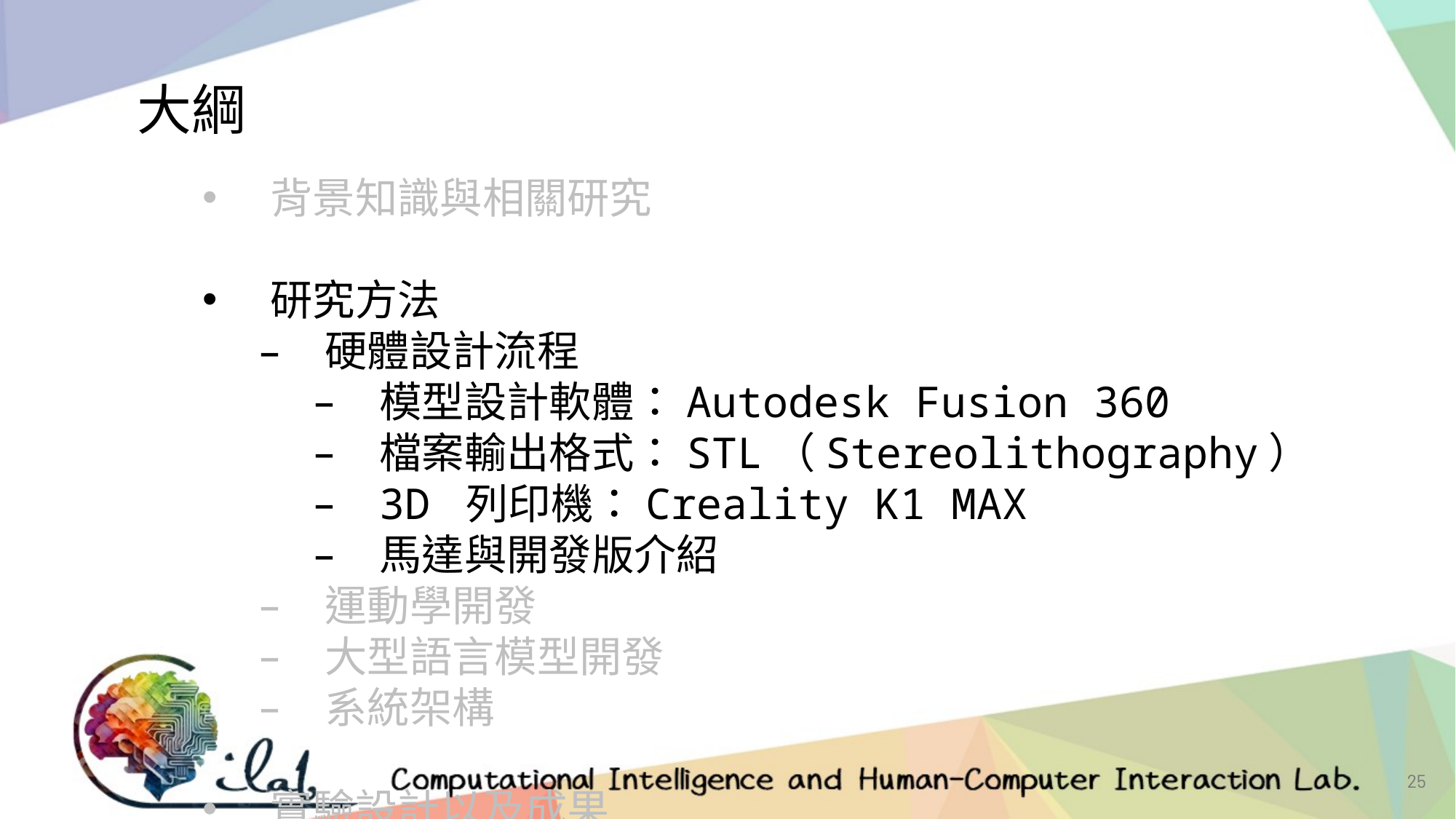

大綱
背景知識與相關研究

研究方法
硬體設計流程
模型設計軟體：Autodesk Fusion 360
檔案輸出格式：STL（Stereolithography）
3D 列印機：Creality K1 MAX
馬達與開發版介紹
運動學開發
大型語言模型開發
系統架構

實驗設計以及成果
結論與未來展望
25